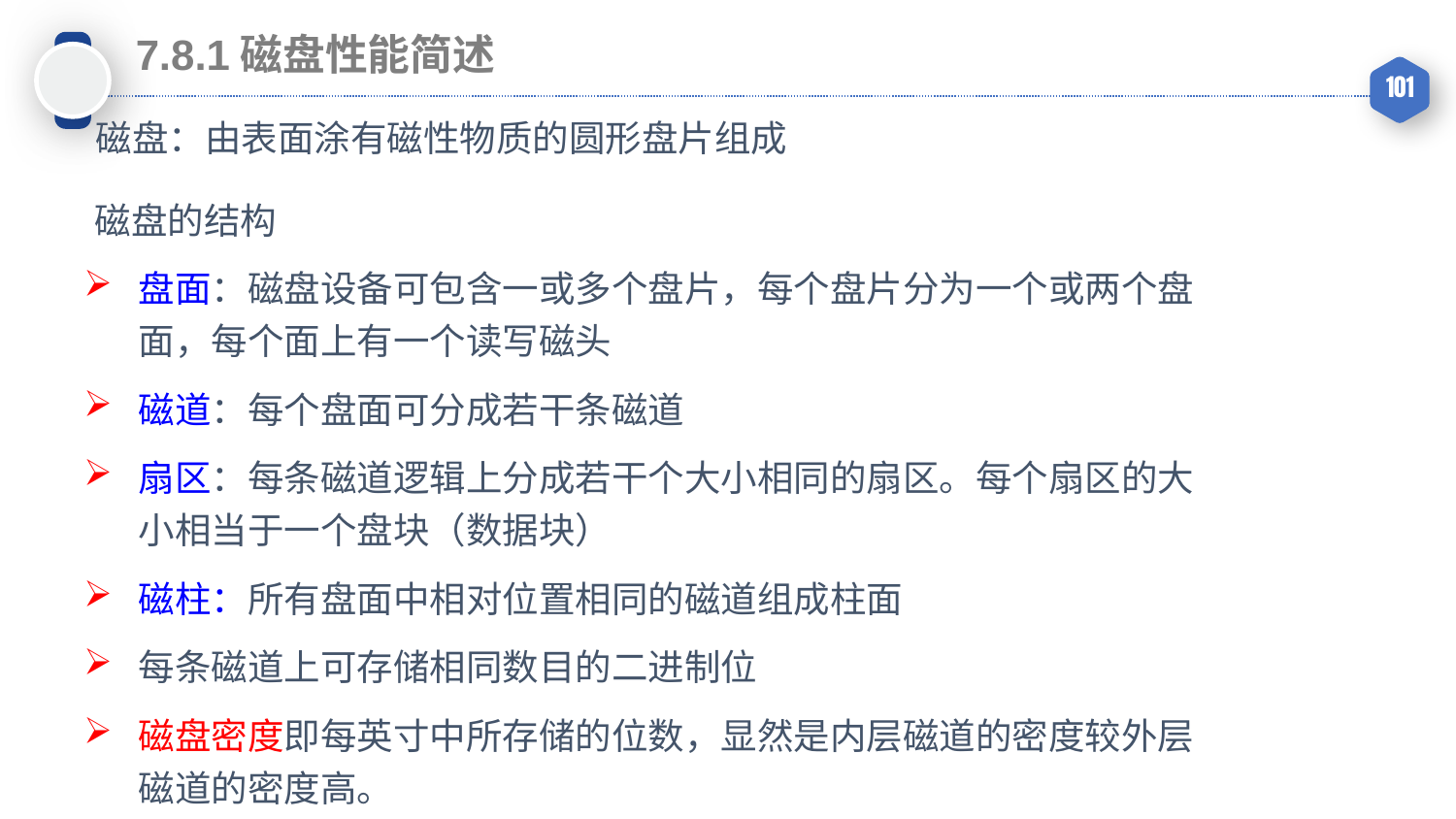

7.8.1磁盘性能简述
磁盘：由表面涂有磁性物质的圆形盘片组成
磁盘的结构
盘面：磁盘设备可包含一或多个盘片，每个盘片分为一个或两个盘面，每个面上有一个读写磁头
磁道：每个盘面可分成若干条磁道
扇区：每条磁道逻辑上分成若干个大小相同的扇区。每个扇区的大小相当于一个盘块（数据块）
磁柱：所有盘面中相对位置相同的磁道组成柱面
每条磁道上可存储相同数目的二进制位
磁盘密度即每英寸中所存储的位数，显然是内层磁道的密度较外层磁道的密度高。